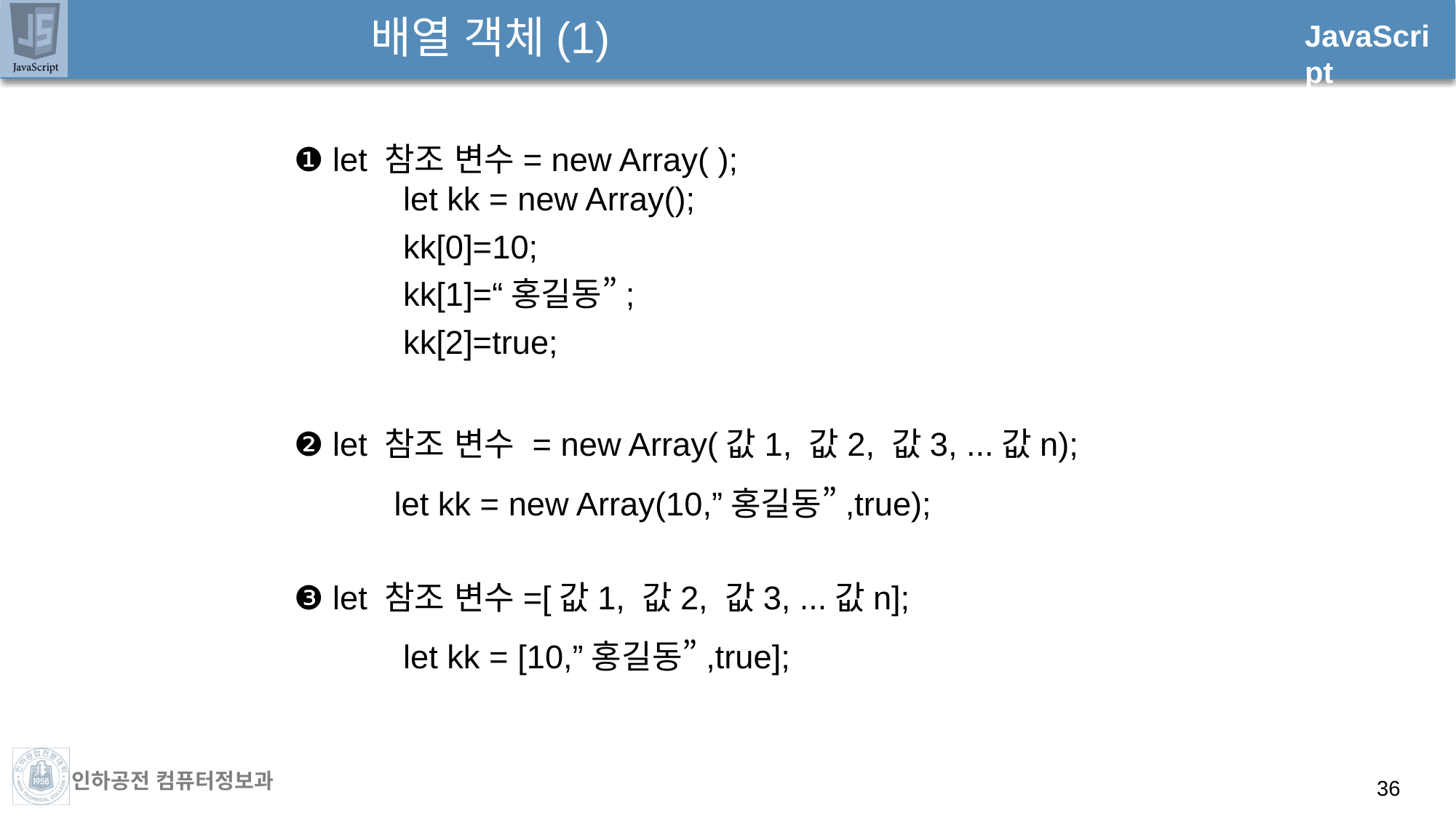

배열 객체(1)
❶ let 참조 변수= new Array( );
	let kk = new Array();
	kk[0]=10;
	kk[1]=“홍길동”;
	kk[2]=true;

❷ let 참조 변수 = new Array(값1, 값2, 값3, ...값n);
           let kk = new Array(10,”홍길동”,true);

❸ let 참조 변수=[값1, 값2, 값3, ...값n];
            let kk = [10,”홍길동”,true];